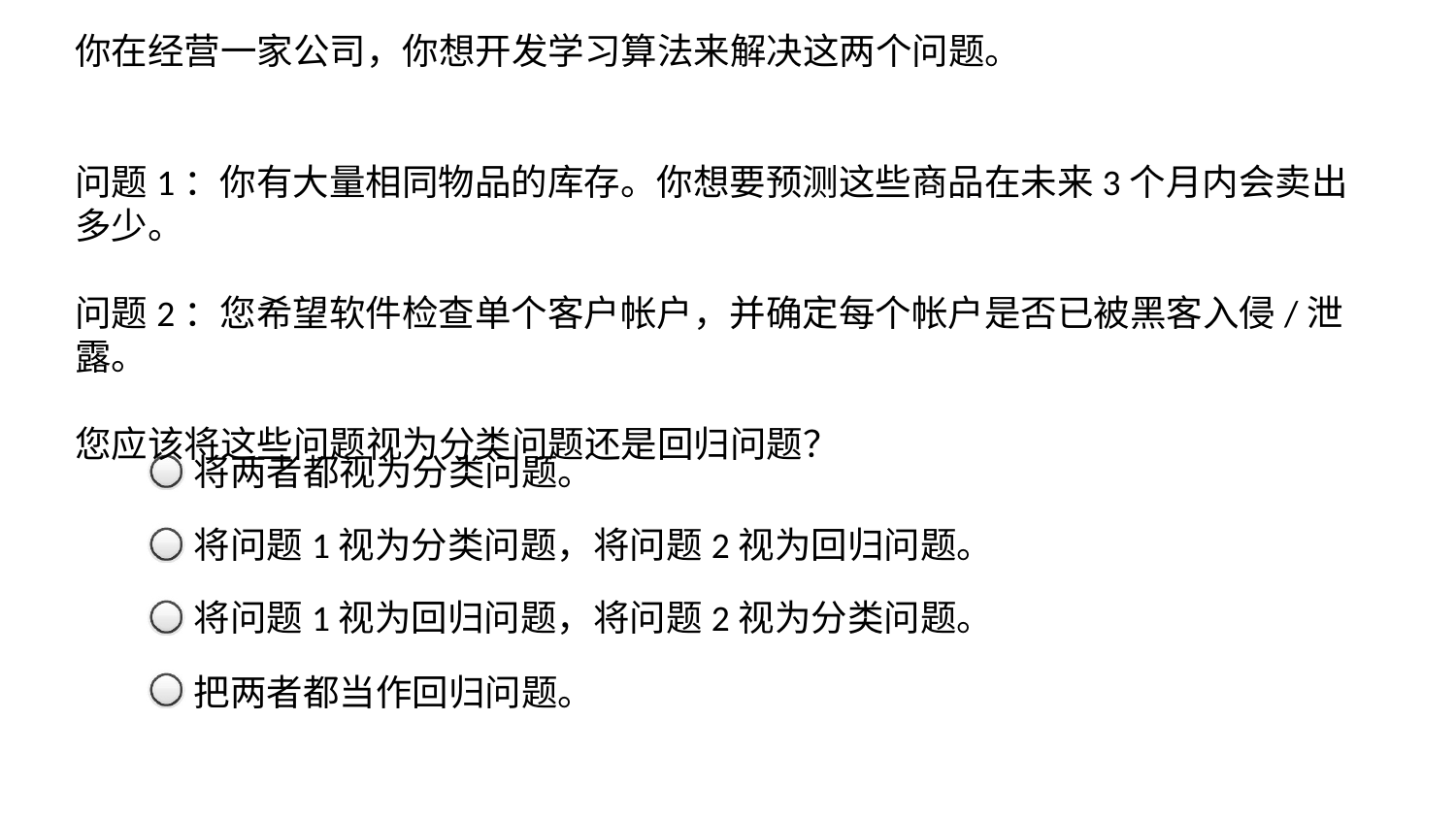

你在经营一家公司，你想开发学习算法来解决这两个问题。

问题1：你有大量相同物品的库存。你想要预测这些商品在未来3个月内会卖出多少。

问题2：您希望软件检查单个客户帐户，并确定每个帐户是否已被黑客入侵/泄露。

您应该将这些问题视为分类问题还是回归问题？
将两者都视为分类问题。
将问题1视为分类问题，将问题2视为回归问题。
将问题1视为回归问题，将问题2视为分类问题。
把两者都当作回归问题。